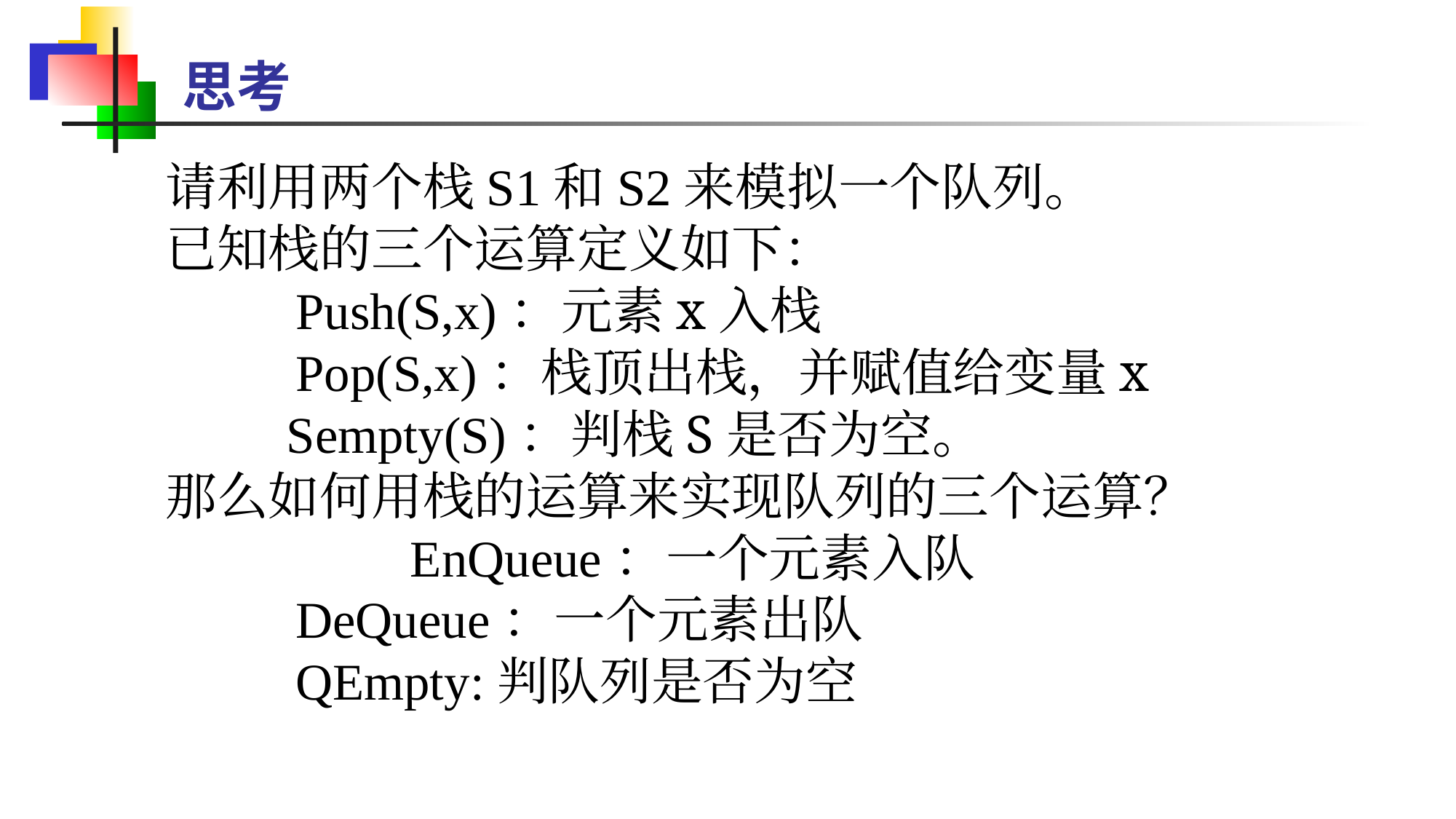

思考
# 请利用两个栈S1和S2来模拟一个队列。 已知栈的三个运算定义如下： Push(S,x)：元素x入栈 Pop(S,x)：栈顶出栈，并赋值给变量x Sempty(S)：判栈S是否为空。 那么如何用栈的运算来实现队列的三个运算？ EnQueue：一个元素入队 DeQueue：一个元素出队 QEmpty:判队列是否为空